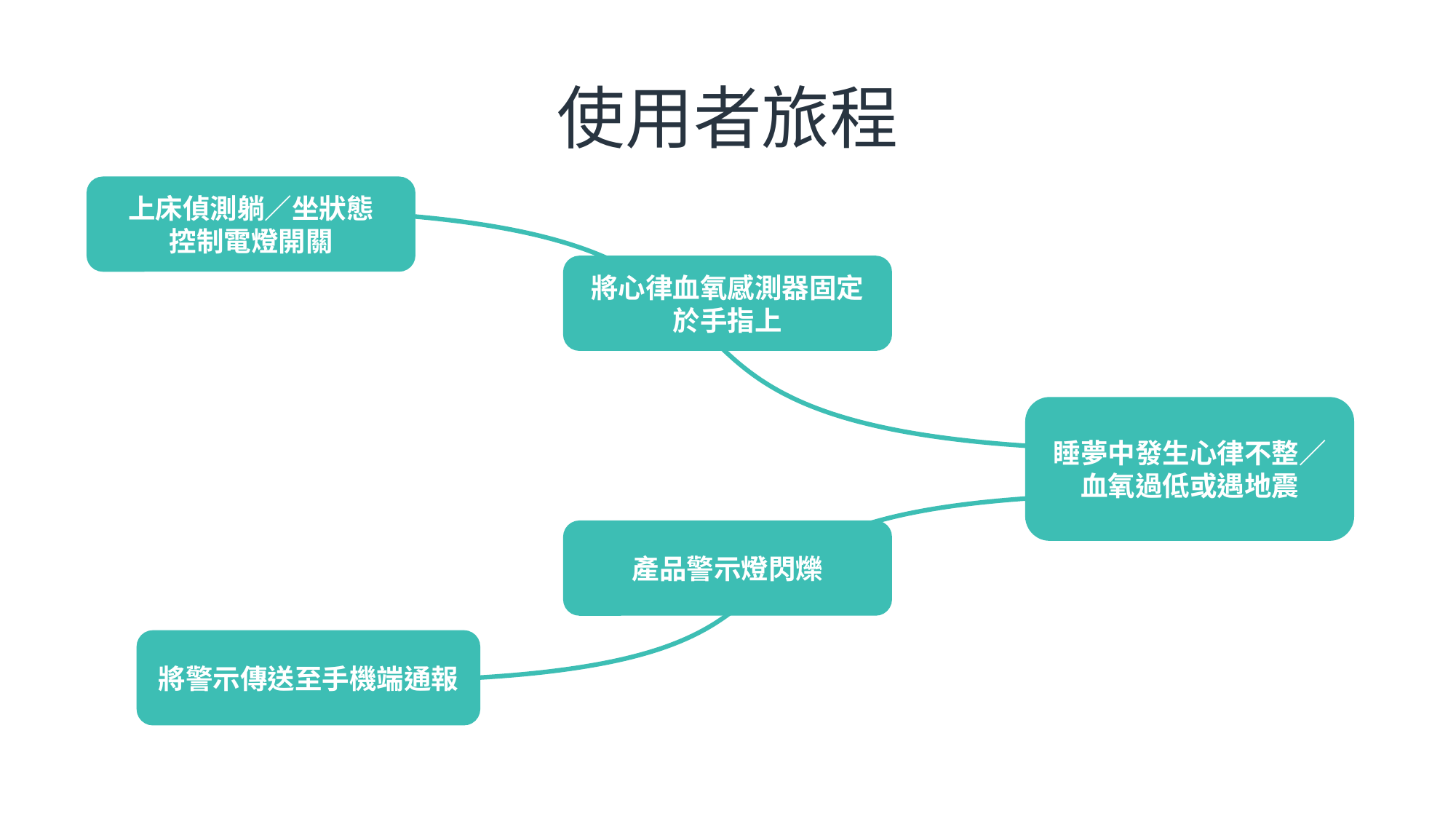

使用者旅程
上床偵測躺／坐狀態
控制電燈開關
將心律血氧感測器固定於手指上
睡夢中發生心律不整／血氧過低或遇地震
產品警示燈閃爍
將警示傳送至手機端通報